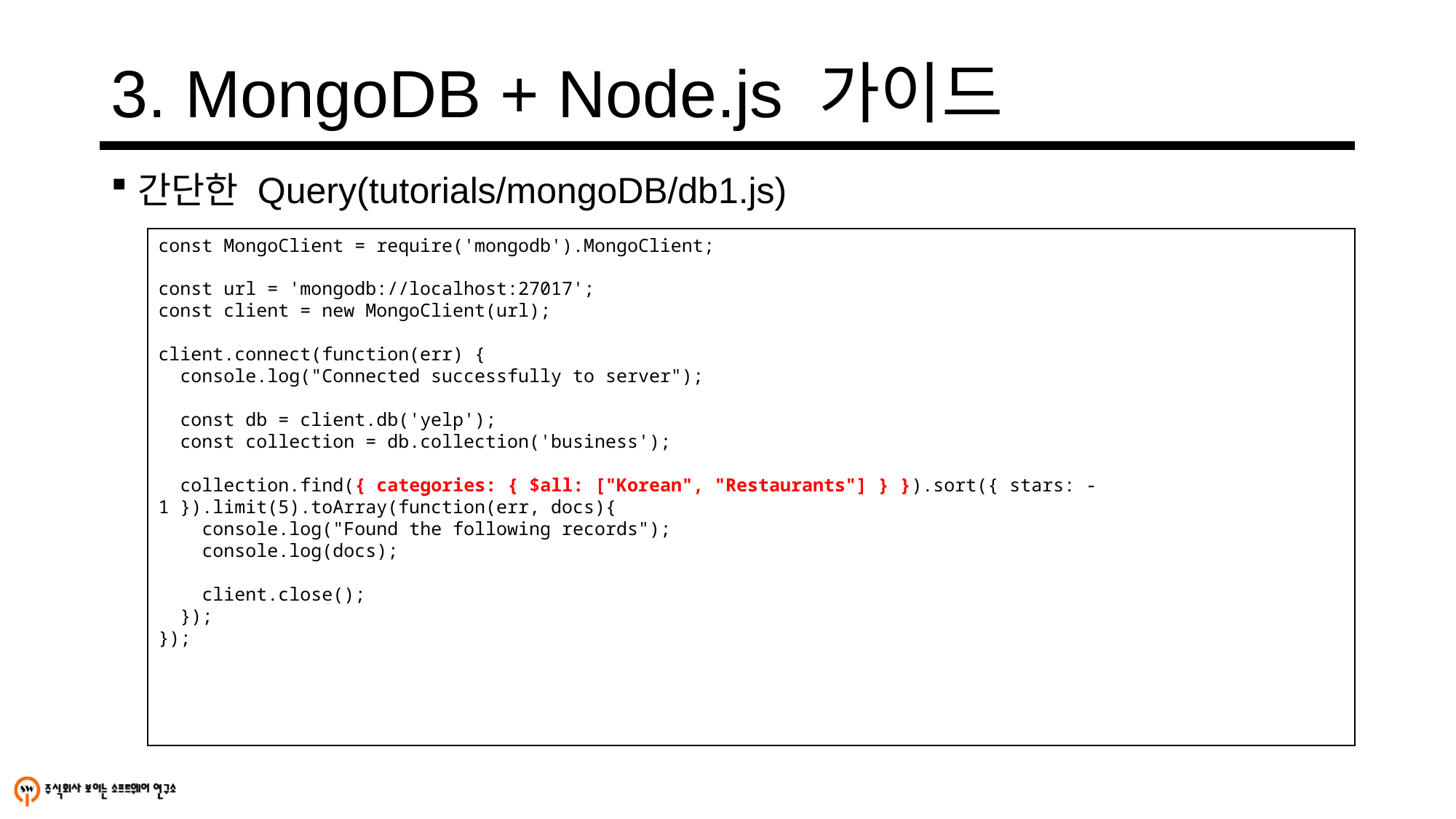

# 3. MongoDB + Node.js 가이드
간단한 Query(tutorials/mongoDB/db1.js)
const MongoClient = require('mongodb').MongoClient;

const url = 'mongodb://localhost:27017';
const client = new MongoClient(url);

client.connect(function(err) {
  console.log("Connected successfully to server");

  const db = client.db('yelp');
  const collection = db.collection('business');

  collection.find({ categories: { $all: ["Korean", "Restaurants"] } }).sort({ stars: -1 }).limit(5).toArray(function(err, docs){
    console.log("Found the following records");
    console.log(docs);

    client.close();
  });
});